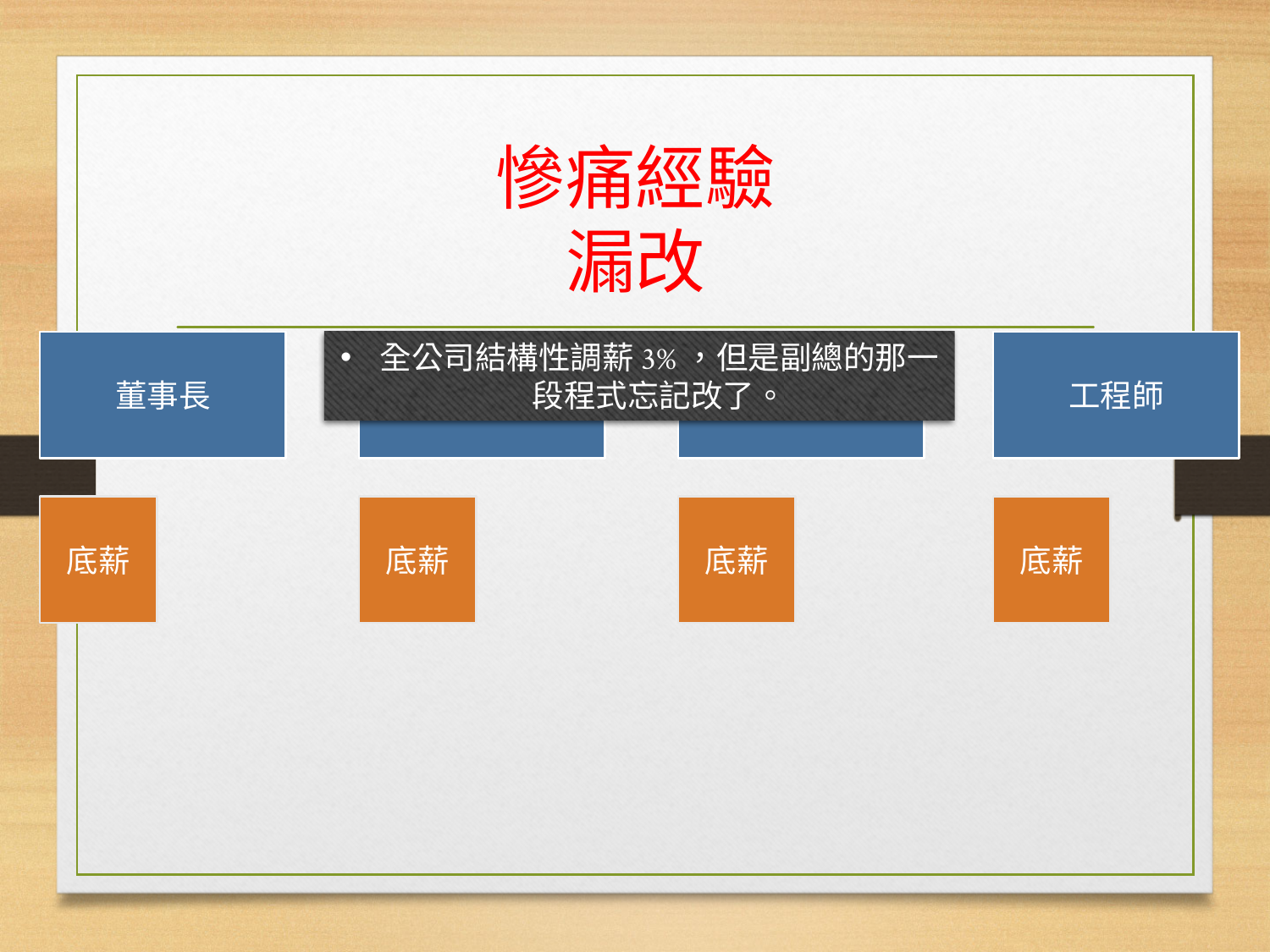

# 慘痛經驗 漏改
全公司結構性調薪3%，但是副總的那一段程式忘記改了。
經理
底薪
工程師
底薪
副總
底薪
董事長
底薪